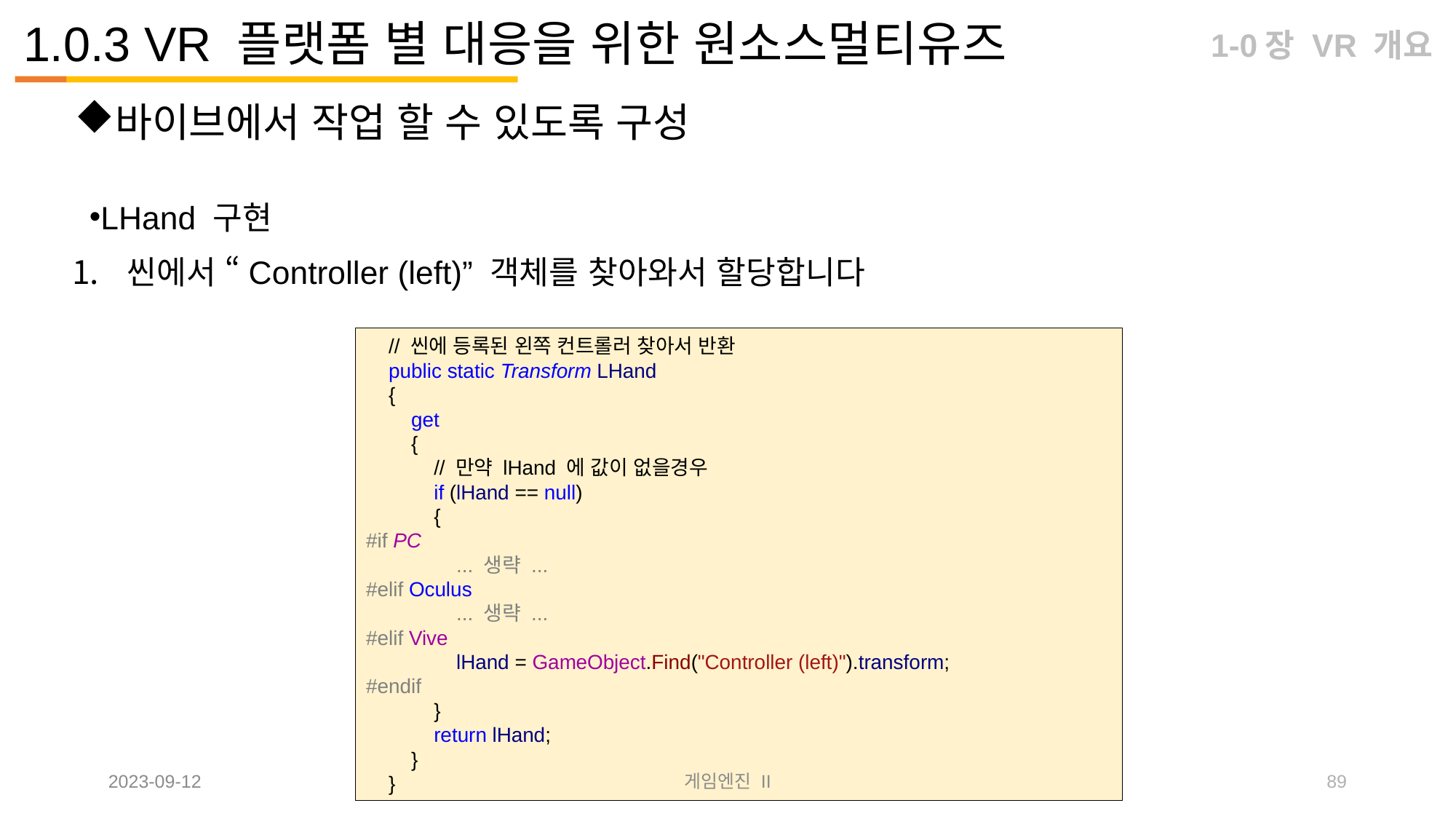

# 1.0.3 VR 플랫폼 별 대응을 위한 원소스멀티유즈
1-0장 VR 개요

바이브에서 작업 할 수 있도록 구성
LHand 구현
씬에서 “Controller (left)” 객체를 찾아와서 할당합니다
    // 씬에 등록된 왼쪽 컨트롤러 찾아서 반환
    public static Transform LHand
    {
        get
        {
            // 만약 lHand 에 값이 없을경우
            if (lHand == null)
            {
#if PC
                ... 생략 ...
#elif Oculus
                ... 생략 ...
#elif Vive
                lHand = GameObject.Find("Controller (left)").transform;
#endif
            }
            return lHand;
        }
    }
2023-09-12
게임엔진 II
89